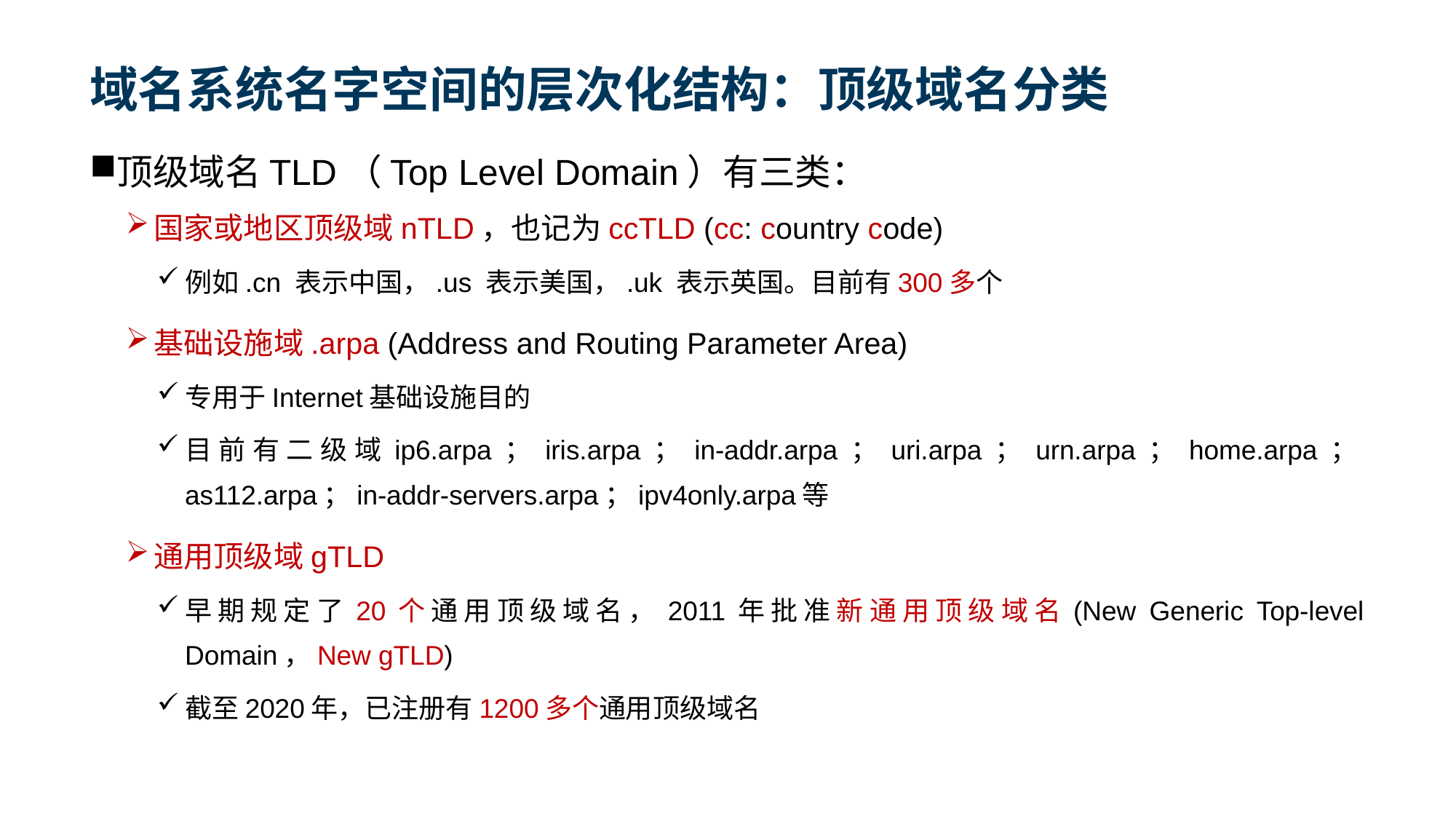

# 域名系统名字空间的层次化结构：顶级域名分类
顶级域名TLD（Top Level Domain）有三类：
国家或地区顶级域nTLD，也记为ccTLD (cc: country code)
例如.cn 表示中国，.us 表示美国，.uk 表示英国。目前有300多个
基础设施域.arpa (Address and Routing Parameter Area)
专用于Internet基础设施目的
目前有二级域ip6.arpa；iris.arpa；in-addr.arpa；uri.arpa；urn.arpa；home.arpa；as112.arpa；in-addr-servers.arpa；ipv4only.arpa等
通用顶级域gTLD
早期规定了20个通用顶级域名，2011年批准新通用顶级域名(New Generic Top-level Domain，New gTLD)
截至2020年，已注册有1200多个通用顶级域名